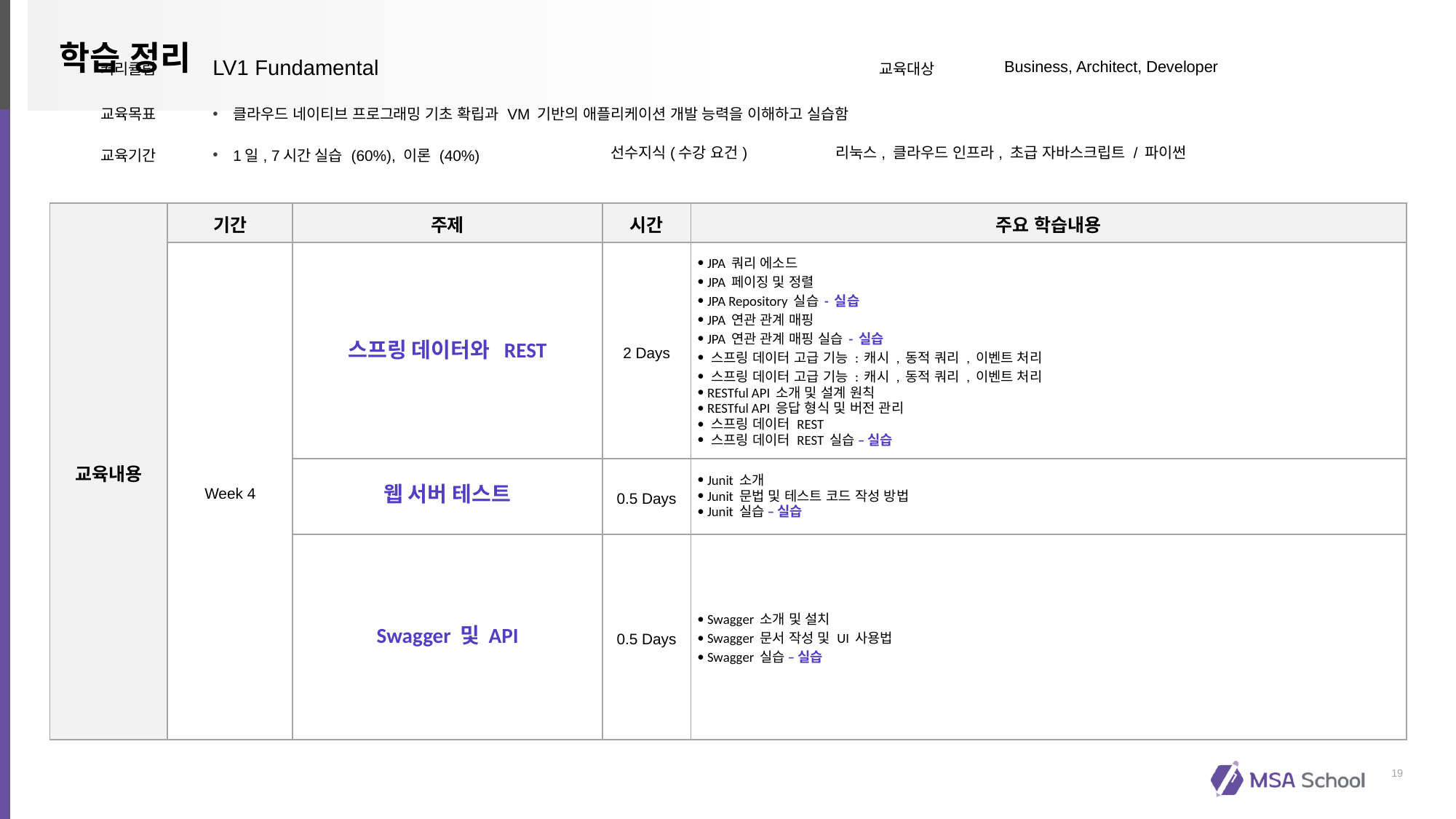

| 커리큘럼 | LV1 Fundamental |  | 교육대상 | Business, Architect, Developer |
| --- | --- | --- | --- | --- |
| 교육목표 | 클라우드 네이티브 프로그래밍 기초 확립과 VM 기반의 애플리케이션 개발 능력을 이해하고 실습함 |  |  |  |
| 교육기간 | 1일, 7시간 실습 (60%), 이론 (40%) | 선수지식(수강 요건) | 리눅스, 클라우드 인프라, 초급 자바스크립트 / 파이썬 |  |
| 교육내용 | 기간 | 주제 | 시간 | 주요 학습내용 |
| --- | --- | --- | --- | --- |
|  | Week 4 | 스프링 데이터와 REST | 2 Days | JPA 쿼리 에소드 JPA 페이징 및 정렬 JPA Repository 실습 - 실습 JPA 연관 관계 매핑 JPA 연관 관계 매핑 실습 - 실습 스프링 데이터 고급 기능 : 캐시 , 동적 쿼리 , 이벤트 처리 스프링 데이터 고급 기능 : 캐시 , 동적 쿼리 , 이벤트 처리 RESTful API 소개 및 설계 원칙 RESTful API 응답 형식 및 버전 관리 스프링 데이터 REST 스프링 데이터 REST 실습 – 실습 |
|  |  | 웹 서버 테스트 | 0.5 Days | Junit 소개 Junit 문법 및 테스트 코드 작성 방법 Junit 실습 – 실습 |
|  |  | Swagger 및 API | 0.5 Days | Swagger 소개 및 설치 Swagger 문서 작성 및 UI 사용법 Swagger 실습 – 실습 |